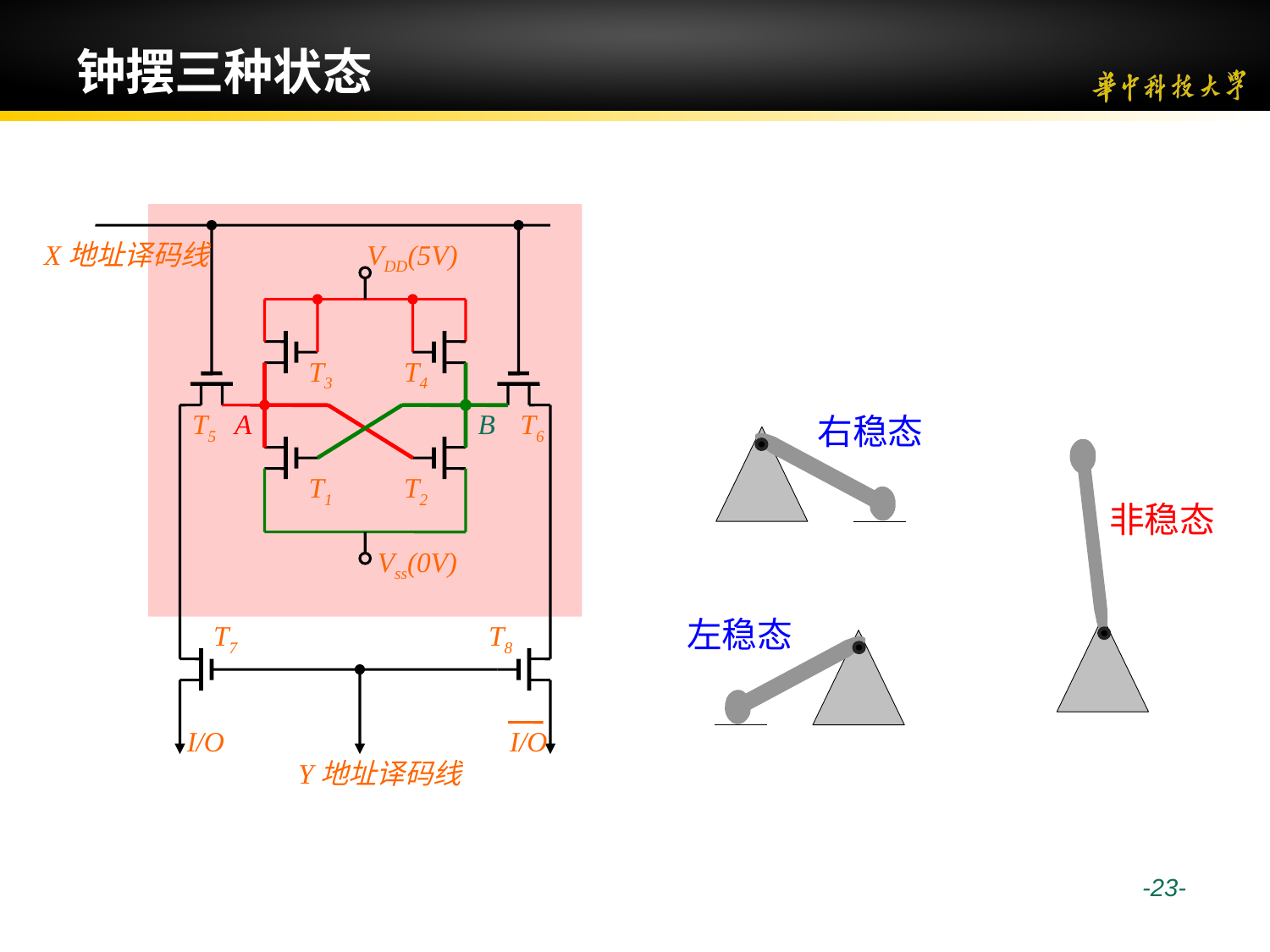

# 钟摆三种状态

VDD(5V)
X地址译码线

T3
T4

T5

A

B
T6

右稳态

非稳态

T1
T2

Vss(0V)
左稳态

T7
T8

I/O
I/O

Y地址译码线
 -23-